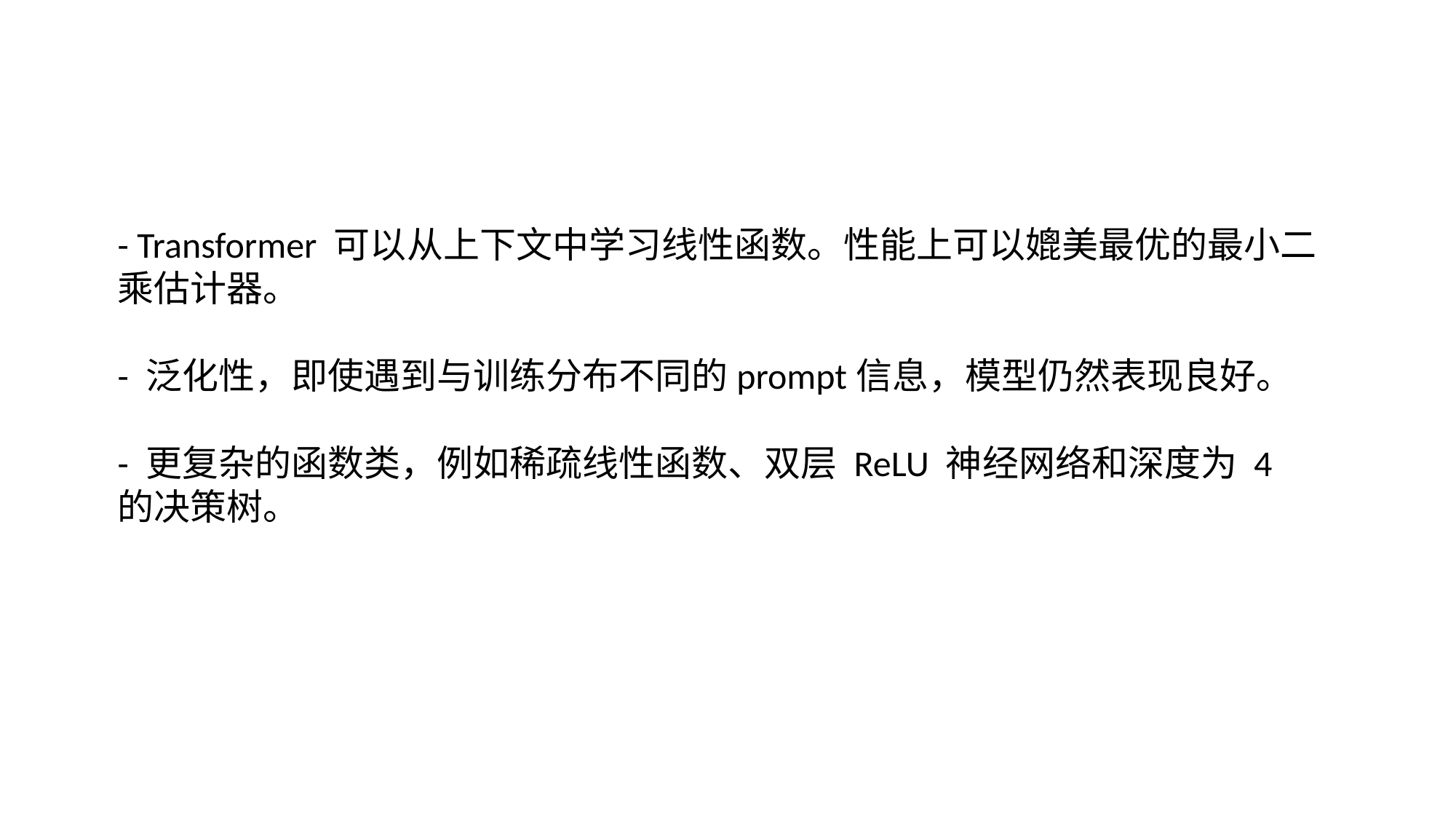

- Transformer 可以从上下文中学习线性函数。性能上可以媲美最优的最小二乘估计器。

- 泛化性，即使遇到与训练分布不同的prompt信息，模型仍然表现良好。

- 更复杂的函数类，例如稀疏线性函数、双层 ReLU 神经网络和深度为 4 的决策树。